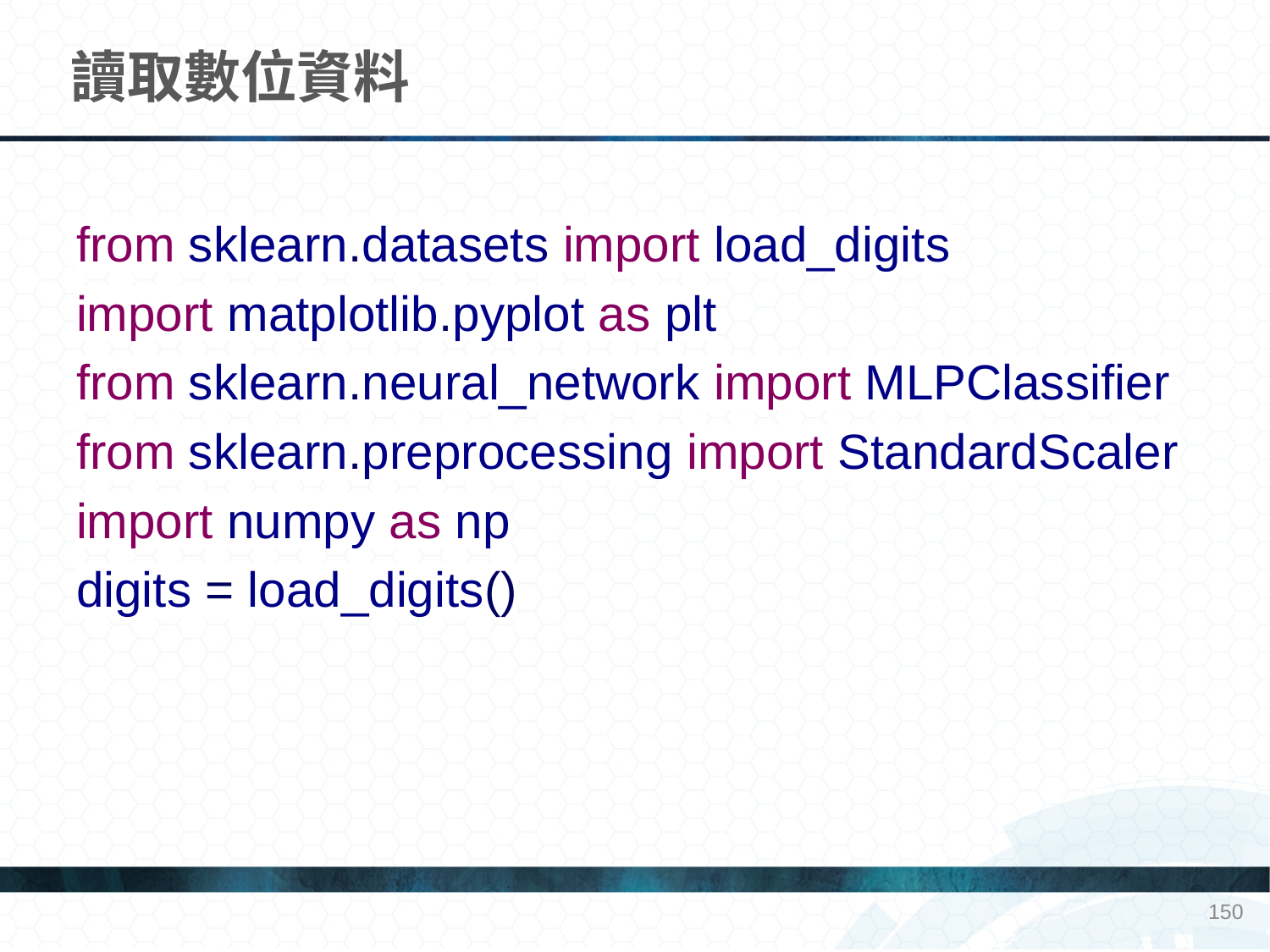

# 讀取數位資料
from sklearn.datasets import load_digits
import matplotlib.pyplot as plt
from sklearn.neural_network import MLPClassifier
from sklearn.preprocessing import StandardScaler
import numpy as np
digits = load_digits()
150